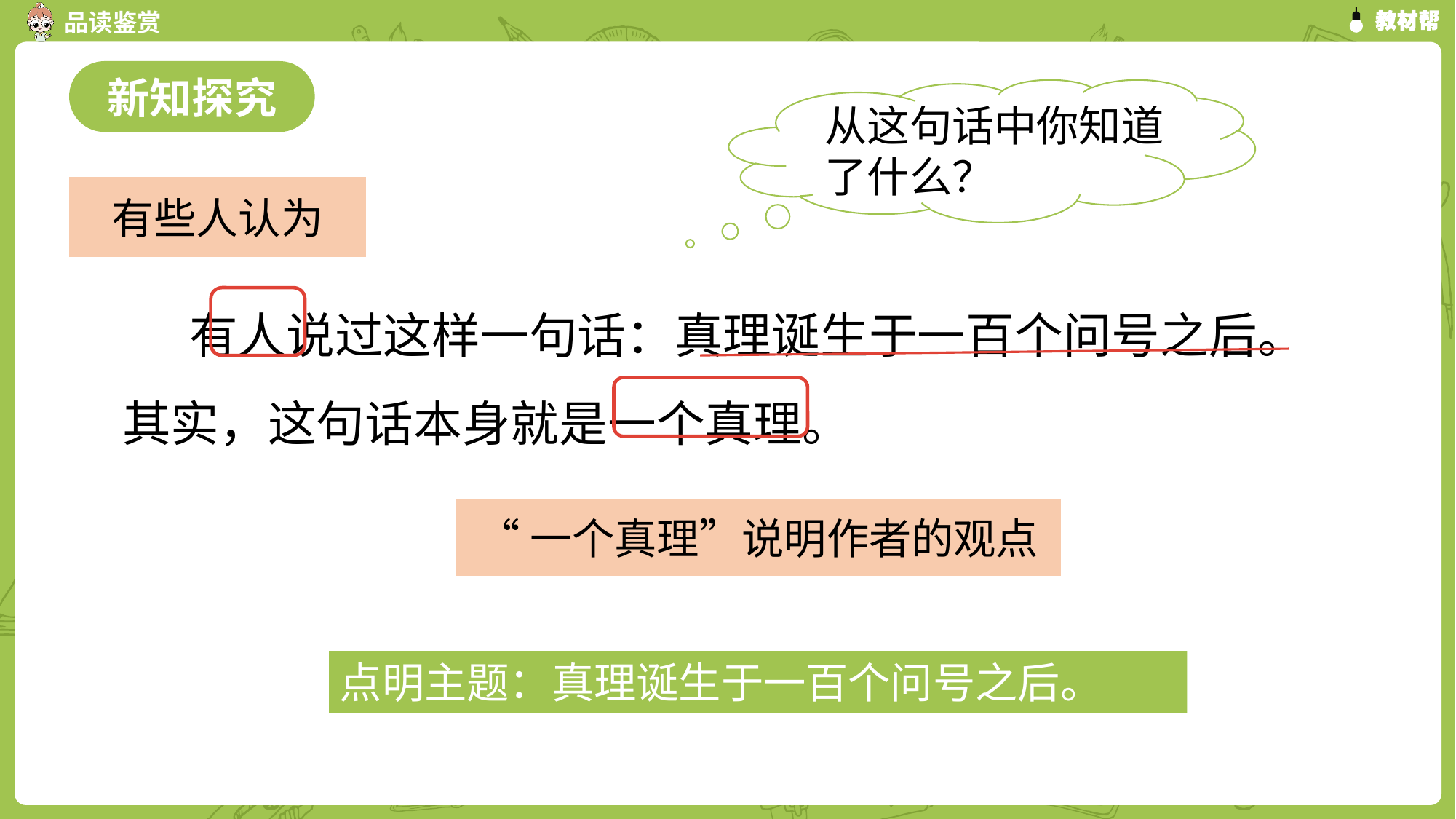

新知探究

从这句话中你知道了什么？
有些人认为
　 有人说过这样一句话：真理诞生于一百个问号之后。其实，这句话本身就是一个真理。

“一个真理”说明作者的观点
点明主题：真理诞生于一百个问号之后。